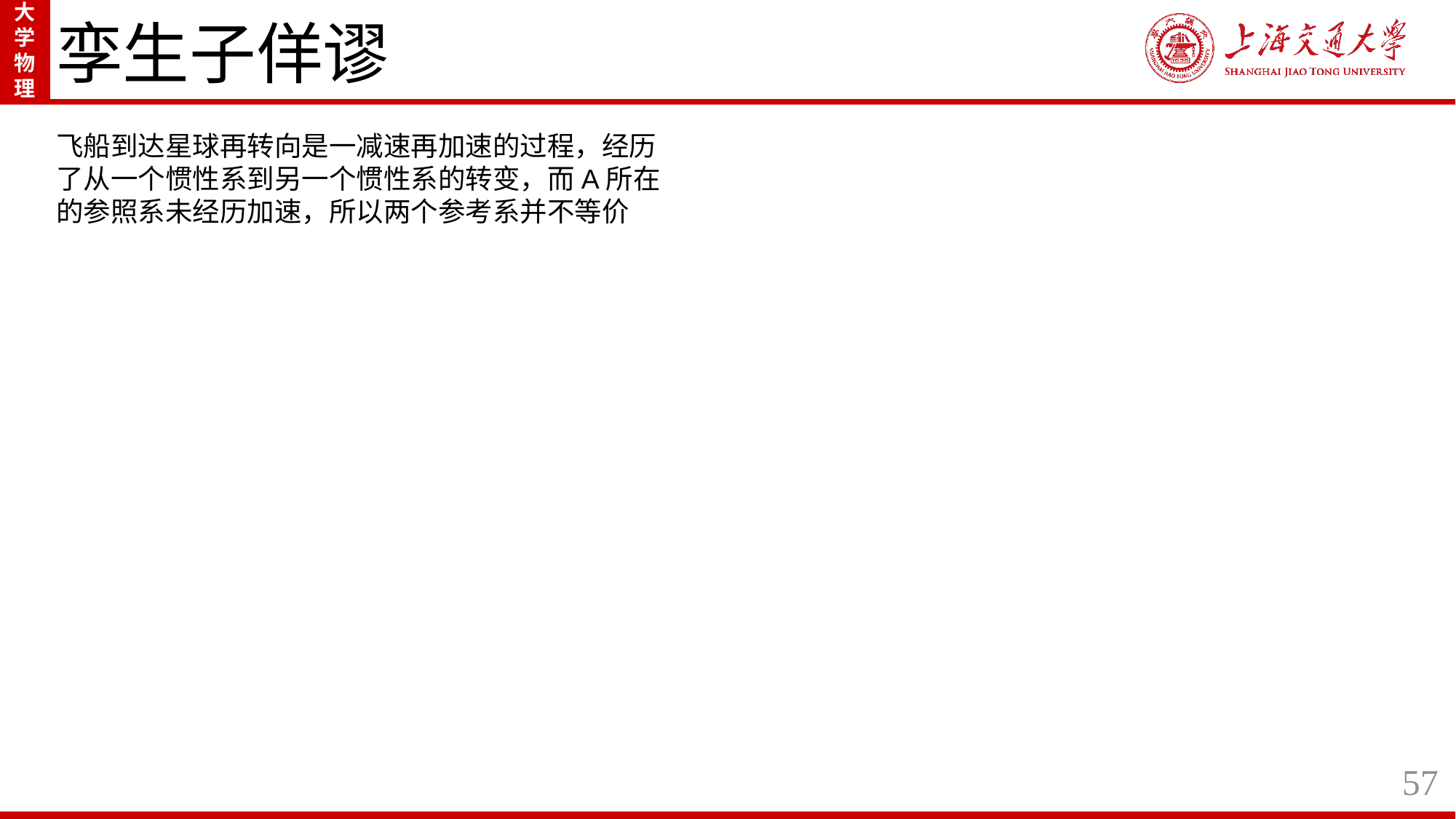

孪生子佯谬
飞船到达星球再转向是一减速再加速的过程，经历了从一个惯性系到另一个惯性系的转变，而A所在的参照系未经历加速，所以两个参考系并不等价
57